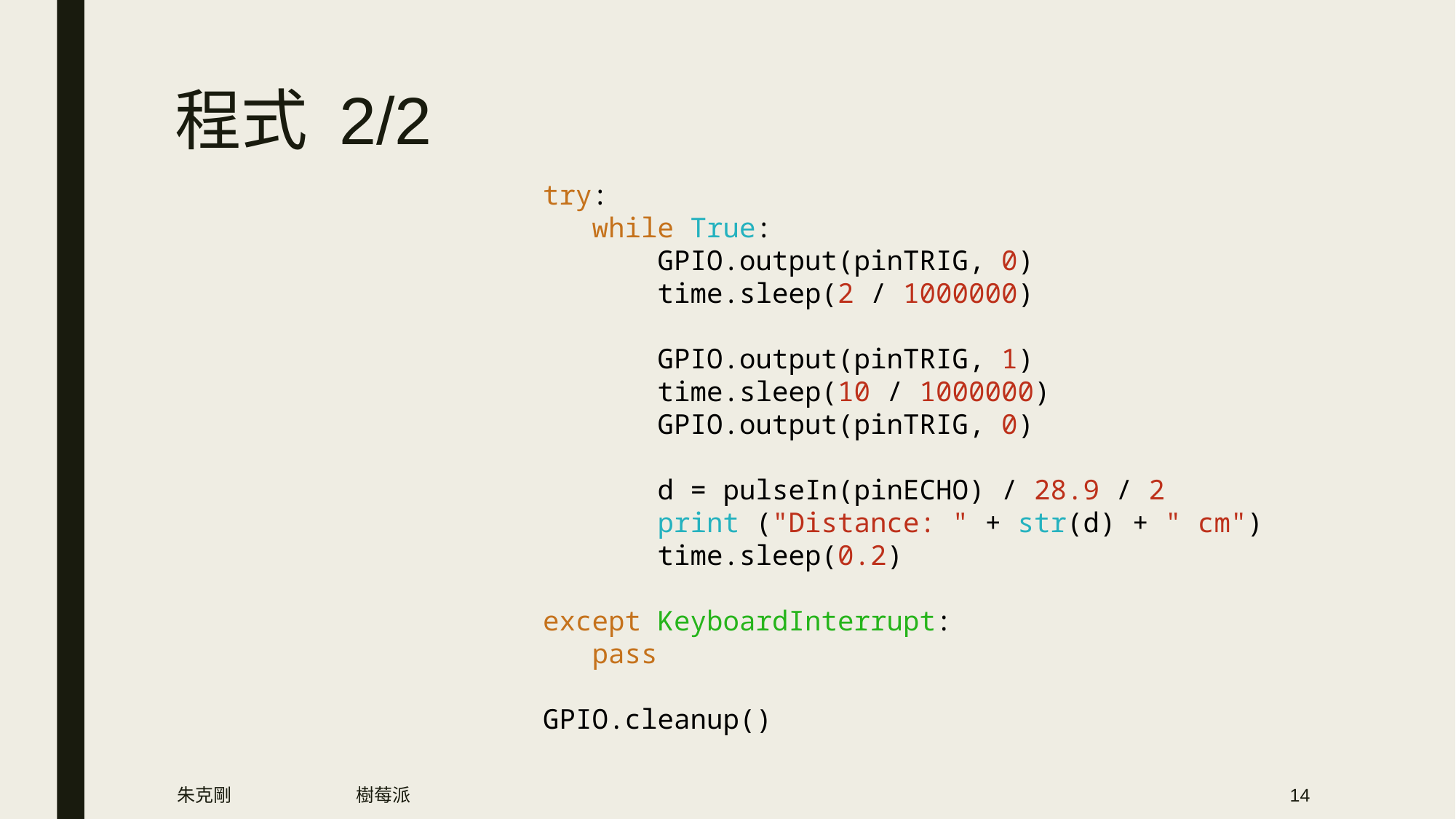

# 程式 2/2
try:
   while True:
       GPIO.output(pinTRIG, 0)
       time.sleep(2 / 1000000)

       GPIO.output(pinTRIG, 1)
       time.sleep(10 / 1000000)
       GPIO.output(pinTRIG, 0)

       d = pulseIn(pinECHO) / 28.9 / 2
       print ("Distance: " + str(d) + " cm")
       time.sleep(0.2)

except KeyboardInterrupt:
   pass

GPIO.cleanup()
朱克剛
樹莓派
14